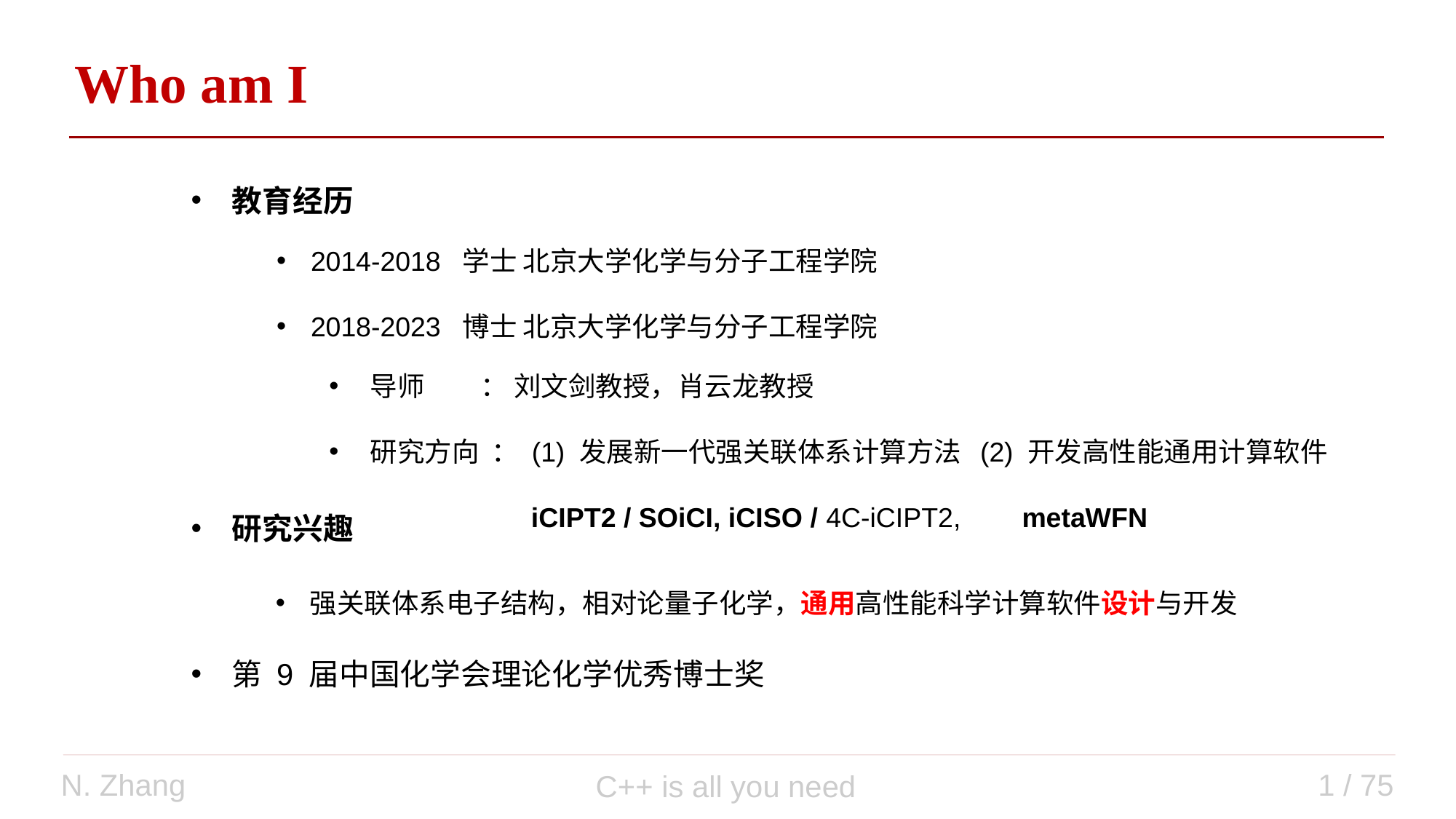

Who am I
教育经历

研究兴趣

第 9 届中国化学会理论化学优秀博士奖

2014-2018  学士 北京大学化学与分子工程学院

2018-2023  博士 北京大学化学与分子工程学院
导师         ： 刘文剑教授，肖云龙教授

研究方向  ： (1) 发展新一代强关联体系计算方法  (2) 开发高性能通用计算软件

     iCIPT2 / SOiCI, iCISO / 4C-iCIPT2,        metaWFN
强关联体系电子结构，相对论量子化学，通用高性能科学计算软件设计与开发
N. Zhang
1 / 75
C++ is all you need